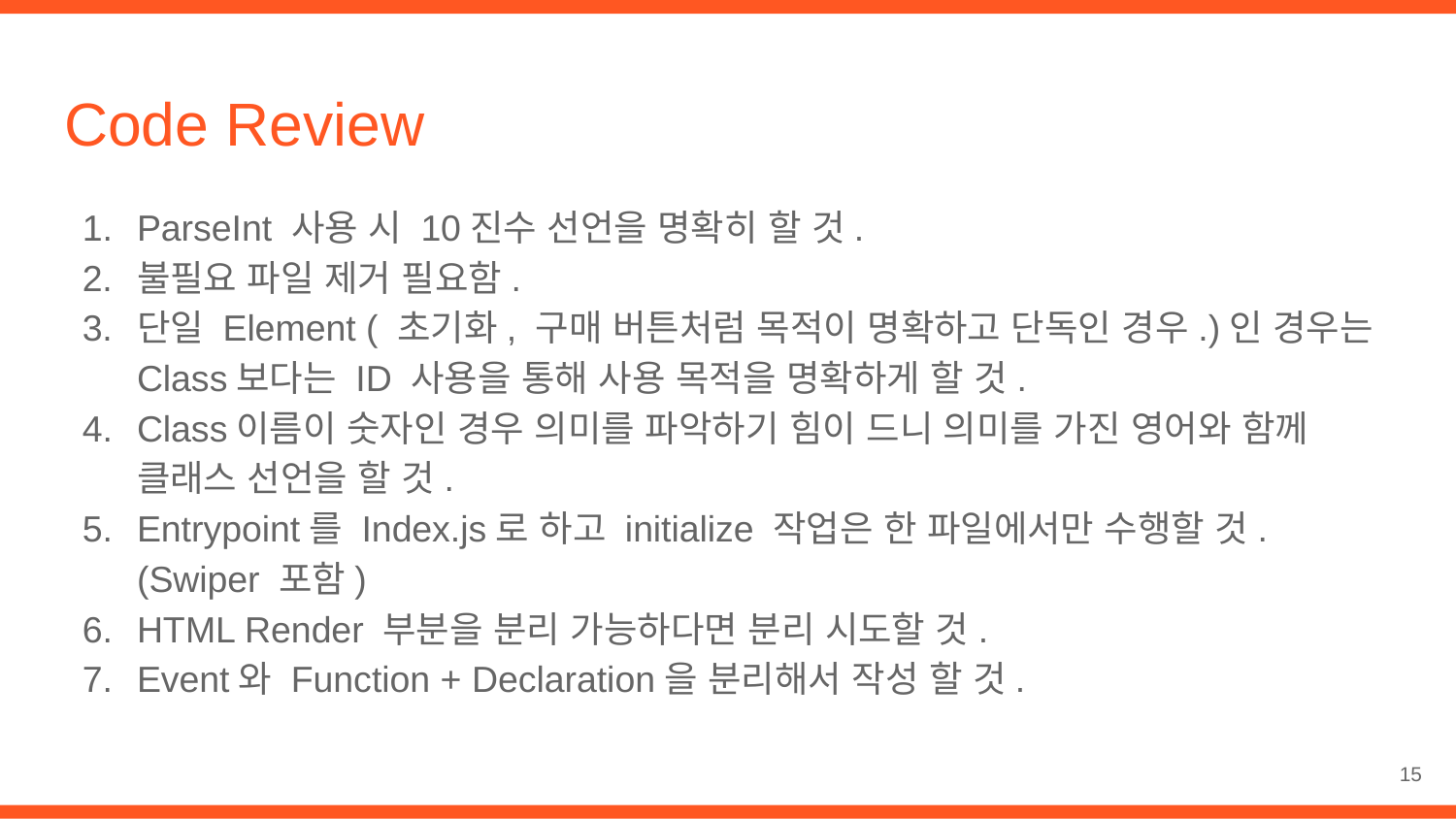

# Code Review
ParseInt 사용 시 10진수 선언을 명확히 할 것.
불필요 파일 제거 필요함.
단일 Element ( 초기화, 구매 버튼처럼 목적이 명확하고 단독인 경우.)인 경우는 Class보다는 ID 사용을 통해 사용 목적을 명확하게 할 것.
Class이름이 숫자인 경우 의미를 파악하기 힘이 드니 의미를 가진 영어와 함께 클래스 선언을 할 것.
Entrypoint를 Index.js로 하고 initialize 작업은 한 파일에서만 수행할 것. (Swiper 포함)
HTML Render 부분을 분리 가능하다면 분리 시도할 것.
Event와 Function + Declaration을 분리해서 작성 할 것.
15